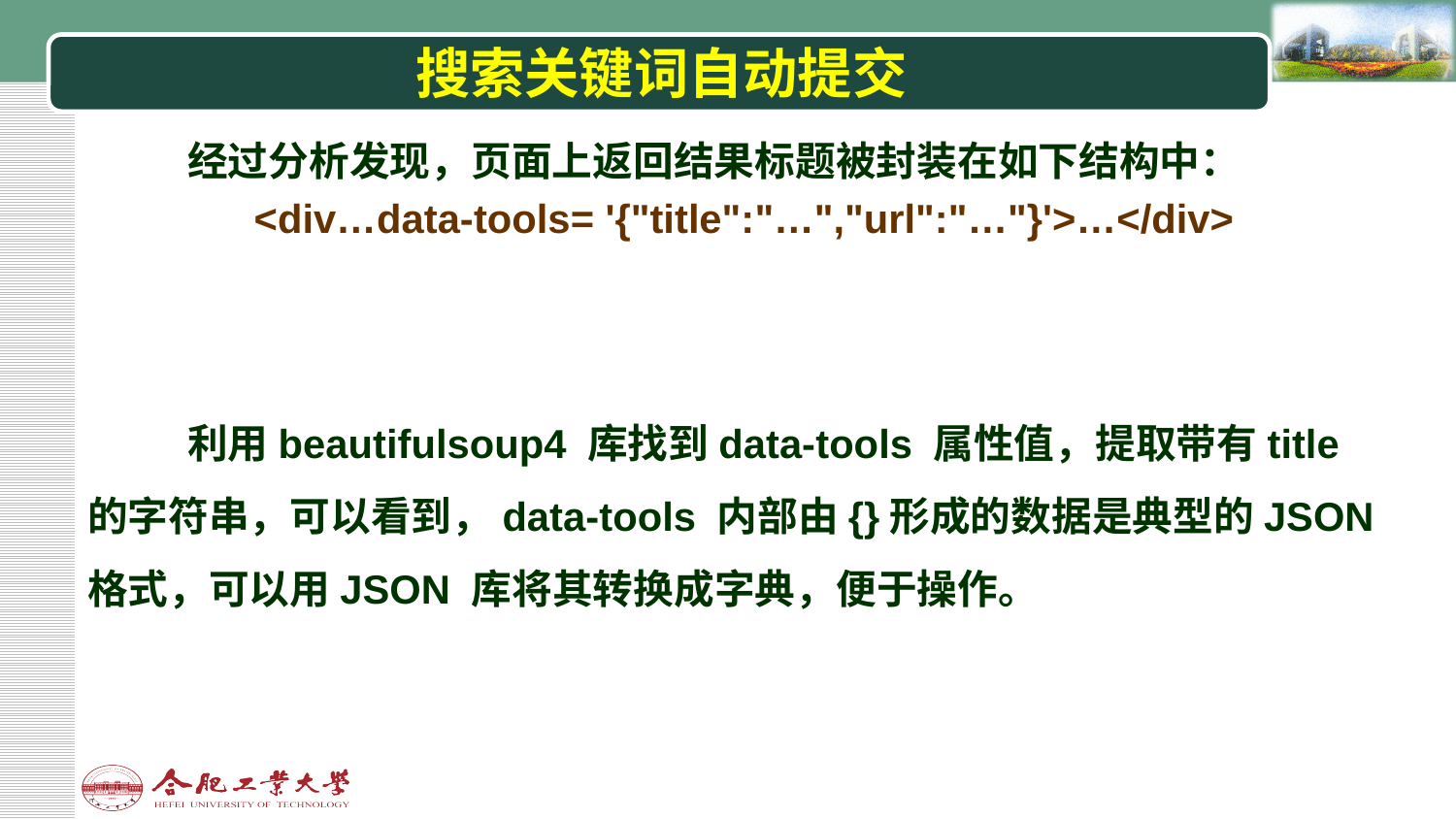

# 搜索关键词自动提交
经过分析发现，页面上返回结果标题被封装在如下结构中：
<div…data-tools= '{"title":"…","url":"…"}'>…</div>
利用beautifulsoup4 库找到data‐tools 属性值，提取带有title 的字符串，可以看到，data‐tools 内部由{}形成的数据是典型的JSON 格式，可以用JSON 库将其转换成字典，便于操作。